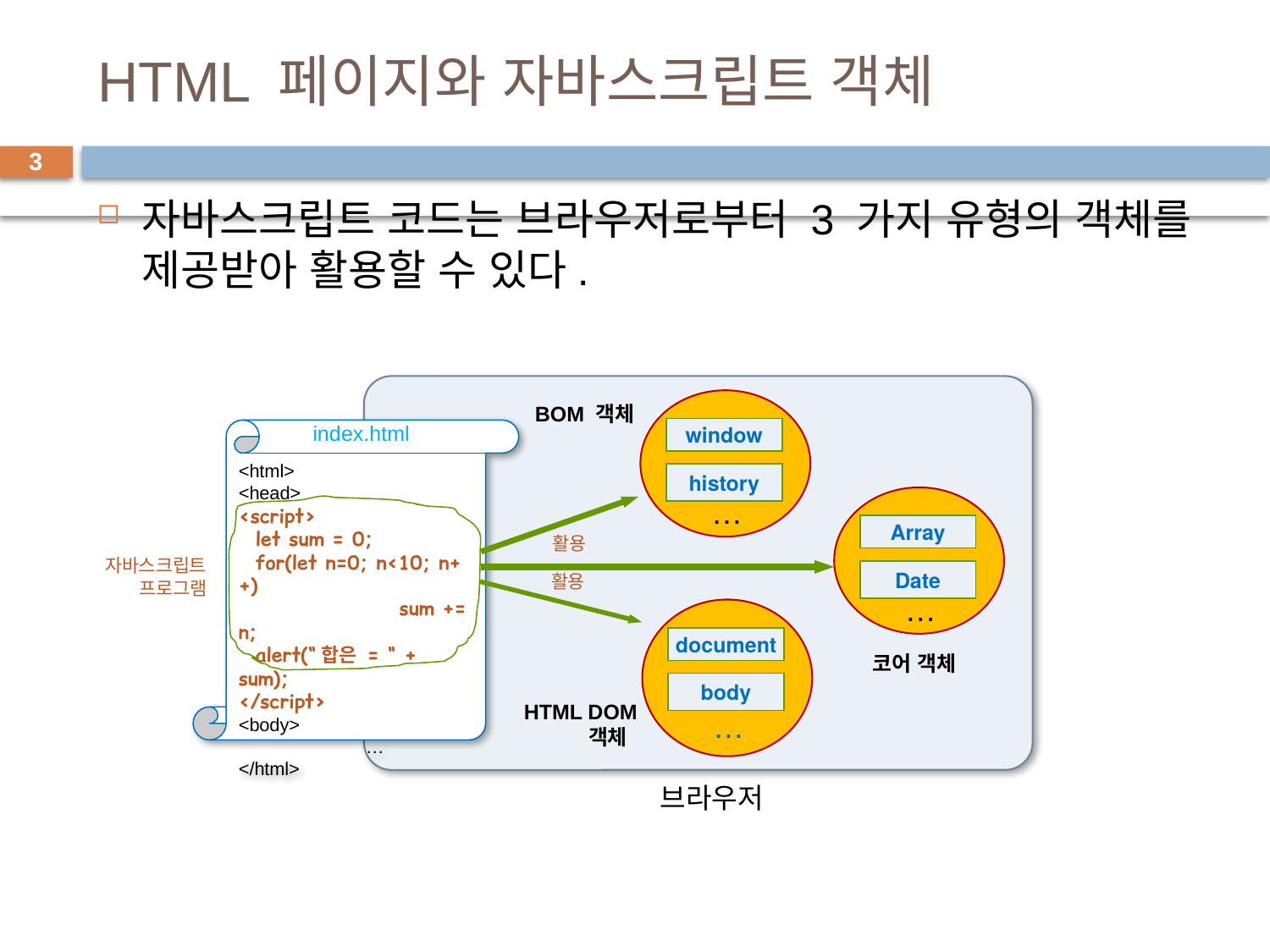

# HTML 페이지와 자바스크립트 객체
3
자바스크립트 코드는 브라우저로부터 3 가지 유형의 객체를 제공받아 활용할 수 있다.

BOM 객체
index.html
window
<html>
<head>
<script>
  let sum = 0;
  for(let n=0; n<10; n++)		    sum += n;
  alert(“합은 = “ + sum);
</script>
<body>
	…
</html>
history
…

Array

활용
자바스크립트
프로그램

Date
활용
…

document
코어 객체
body
HTML DOM
          객체
…
브라우저